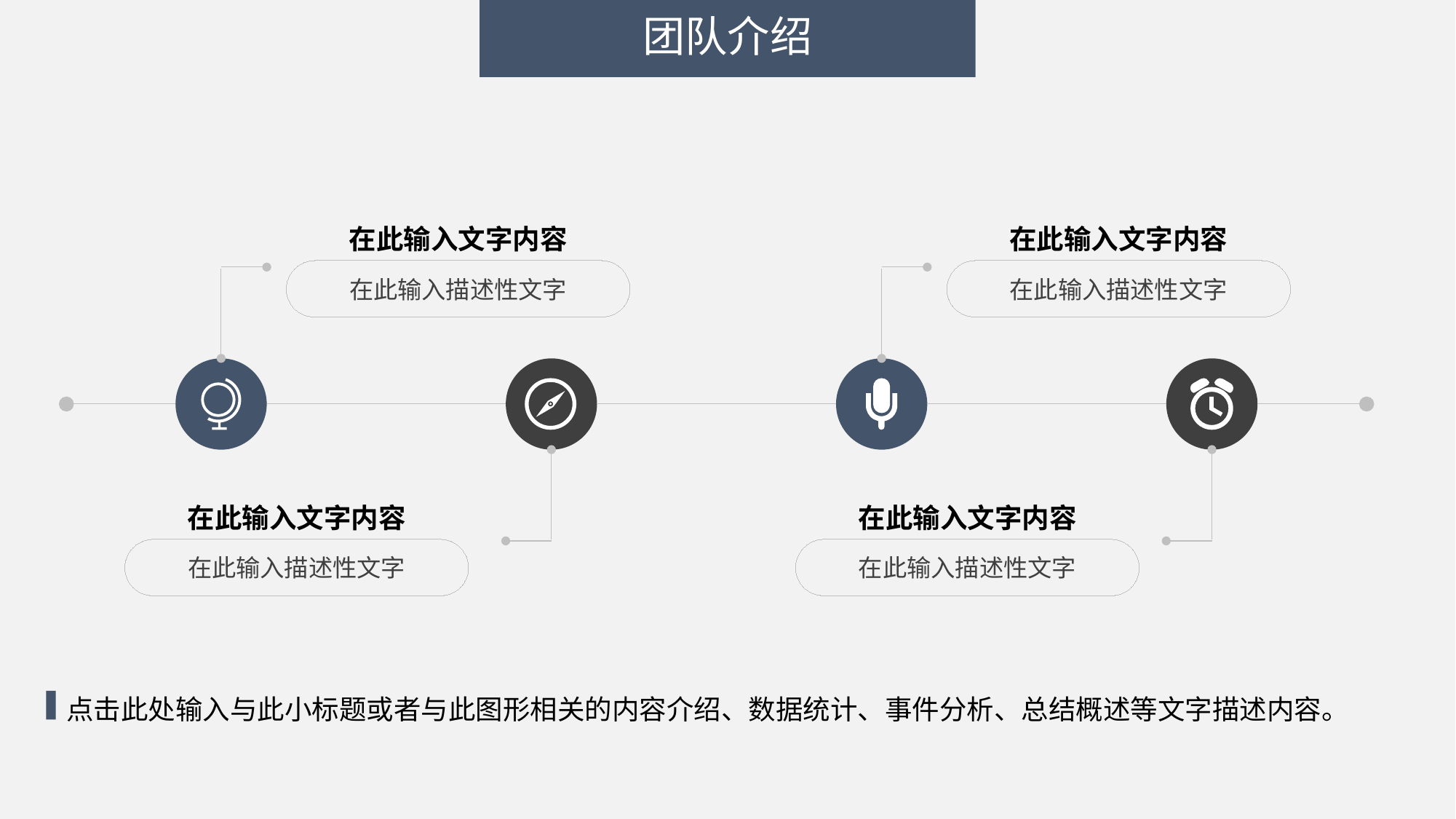

# 团队介绍
在此输入文字内容
在此输入文字内容
在此输入描述性文字
在此输入描述性文字

在此输入文字内容
在此输入文字内容
在此输入描述性文字
在此输入描述性文字
点击此处输入与此小标题或者与此图形相关的内容介绍、数据统计、事件分析、总结概述等文字描述内容。